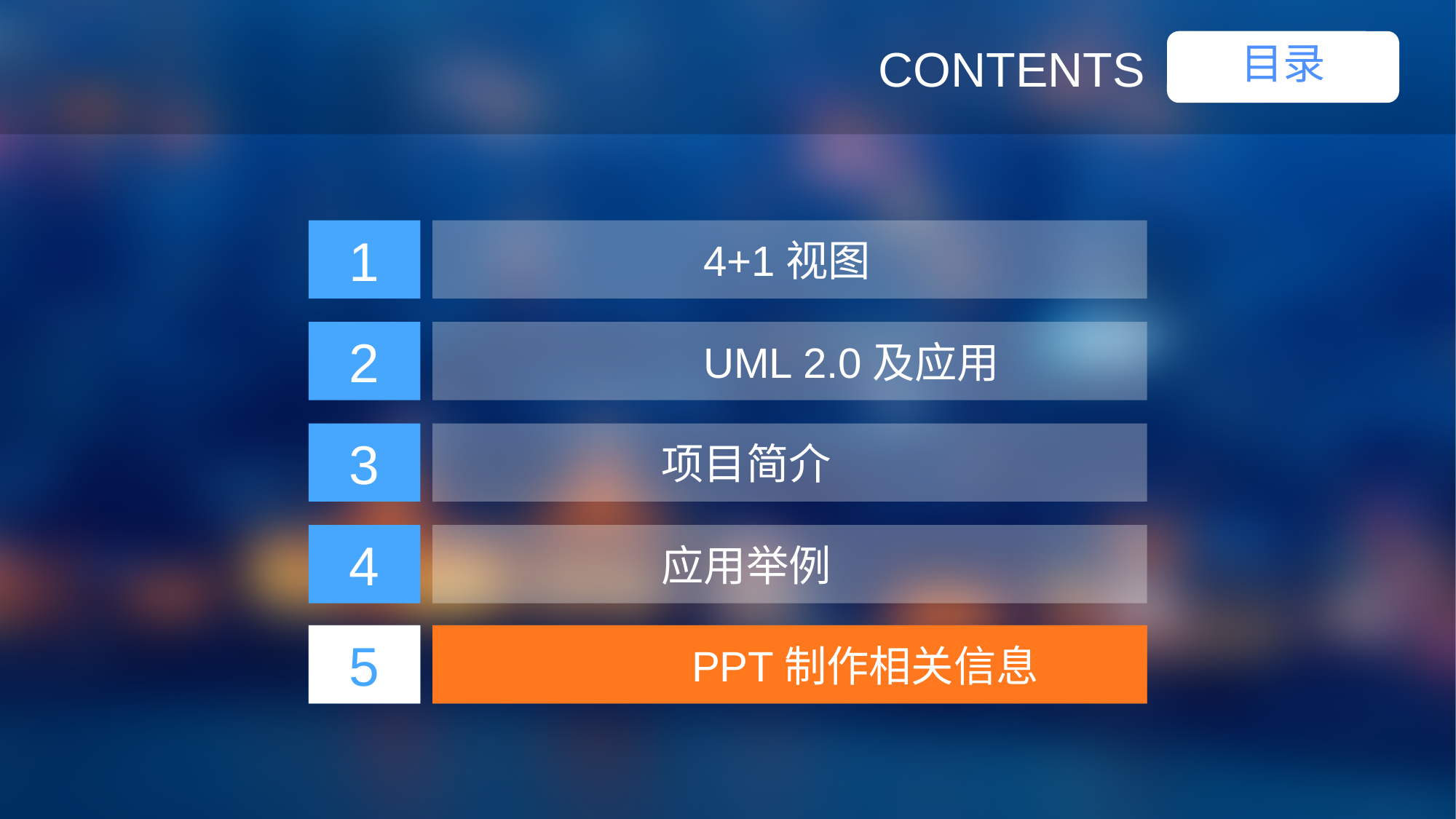

目录
CONTENTS
1
                      4+1视图
2
                      UML 2.0及应用
3
                      项目简介
4
                      应用举例
5
                     点击添加标题
5
                     PPT制作相关信息